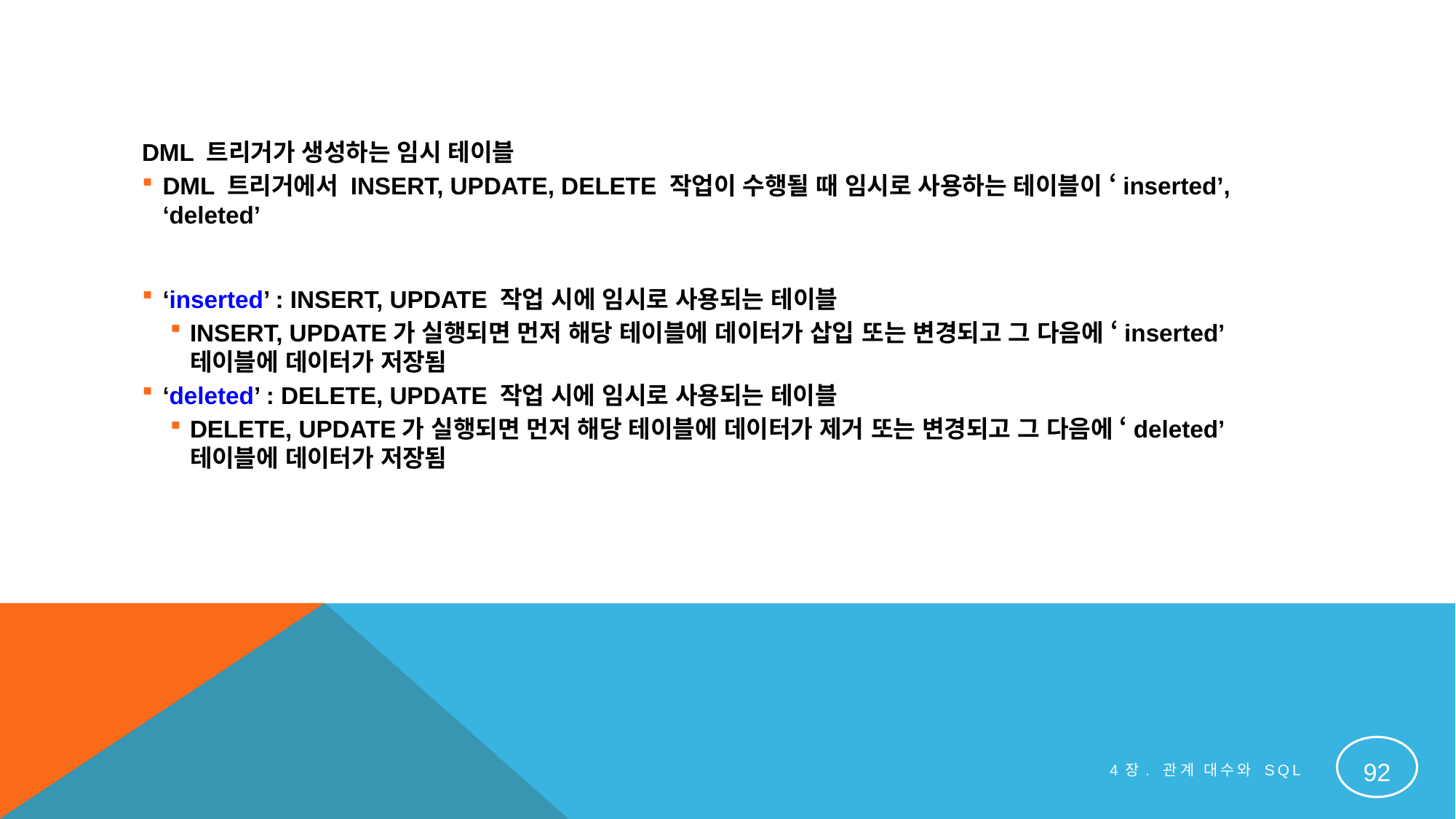

#
DML 트리거가 생성하는 임시 테이블
DML 트리거에서 INSERT, UPDATE, DELETE 작업이 수행될 때 임시로 사용하는 테이블이 ‘inserted’, ‘deleted’

‘inserted’ : INSERT, UPDATE 작업 시에 임시로 사용되는 테이블
INSERT, UPDATE가 실행되면 먼저 해당 테이블에 데이터가 삽입 또는 변경되고 그 다음에 ‘inserted’테이블에 데이터가 저장됨
‘deleted’ : DELETE, UPDATE 작업 시에 임시로 사용되는 테이블
DELETE, UPDATE가 실행되면 먼저 해당 테이블에 데이터가 제거 또는 변경되고 그 다음에 ‘deleted’테이블에 데이터가 저장됨
92
4장. 관계 대수와 SQL